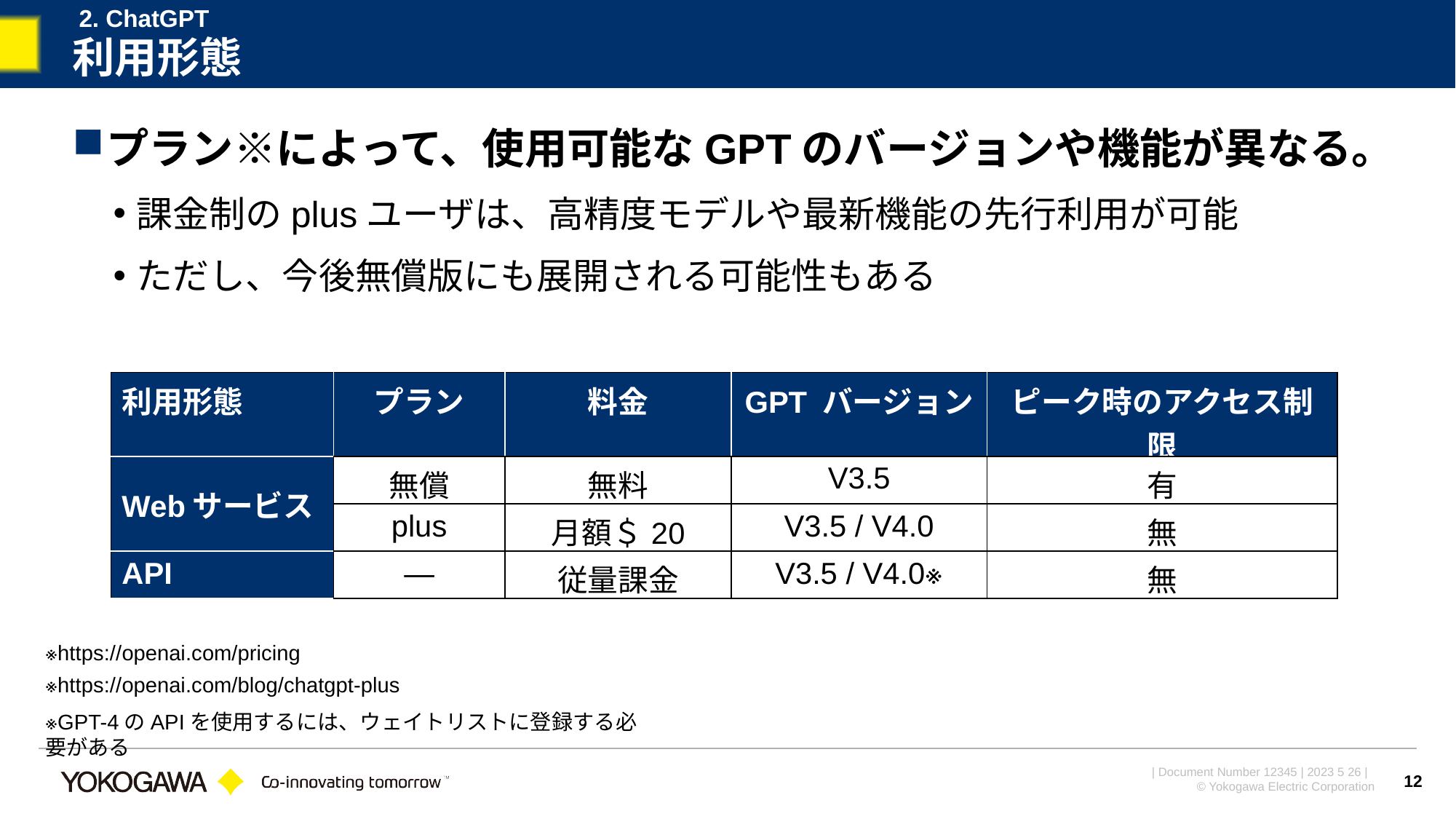

2. ChatGPT
# 利用形態
プラン※によって、使用可能なGPTのバージョンや機能が異なる。
課金制のplusユーザは、高精度モデルや最新機能の先行利用が可能
ただし、今後無償版にも展開される可能性もある
| 利用形態 | プラン | 料金 | GPT バージョン | ピーク時のアクセス制限 |
| --- | --- | --- | --- | --- |
| Webサービス | 無償 | 無料 | V3.5 | 有 |
|  | plus | 月額＄20 | V3.5 / V4.0 | 無 |
| API | ― | 従量課金 | V3.5 / V4.0※ | 無 |
※https://openai.com/pricing
※https://openai.com/blog/chatgpt-plus
※GPT-4のAPIを使用するには、ウェイトリストに登録する必要がある
12